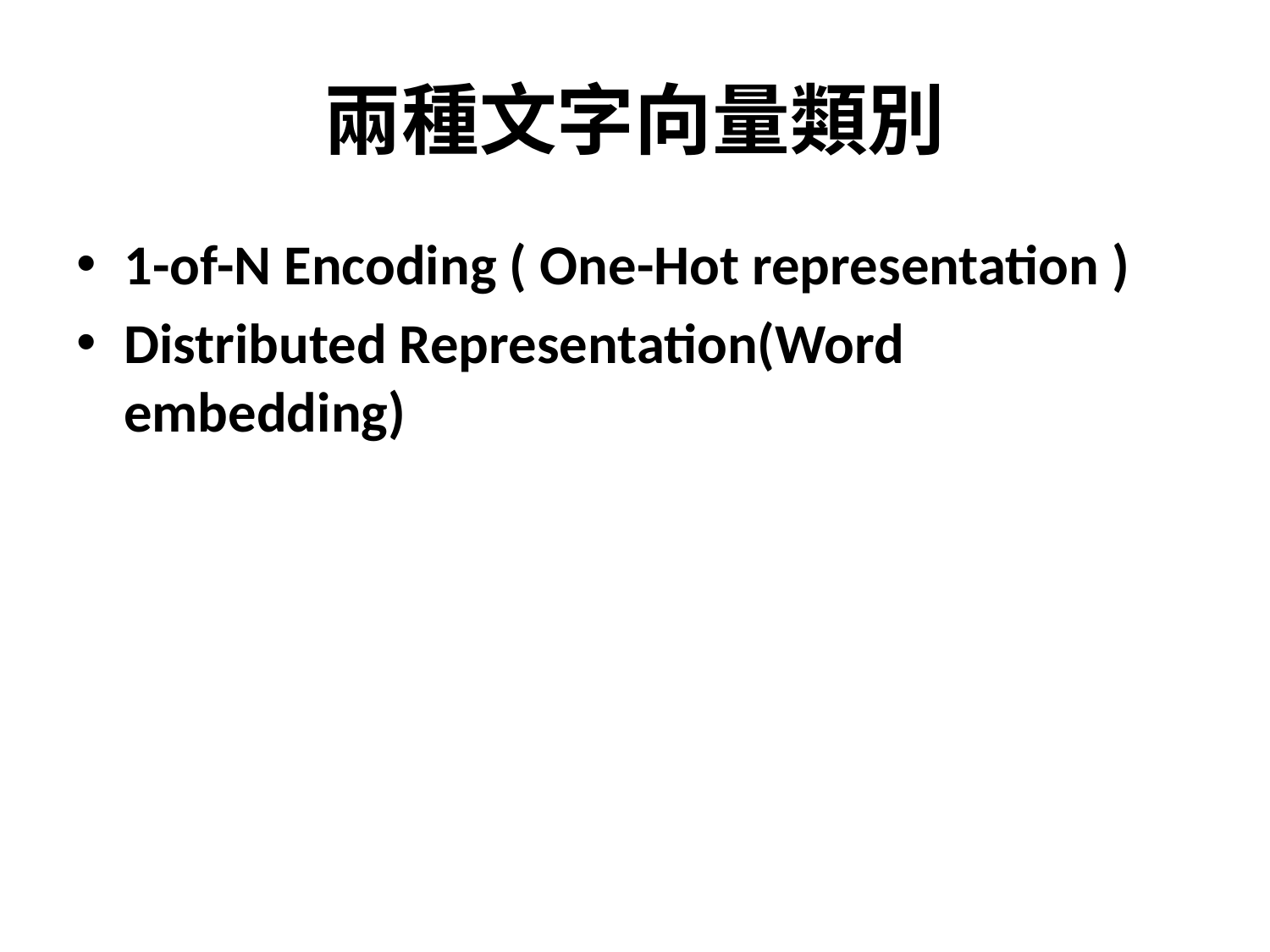

# 兩種文字向量類別
1-of-N Encoding ( One-Hot representation )
Distributed Representation(Word embedding)